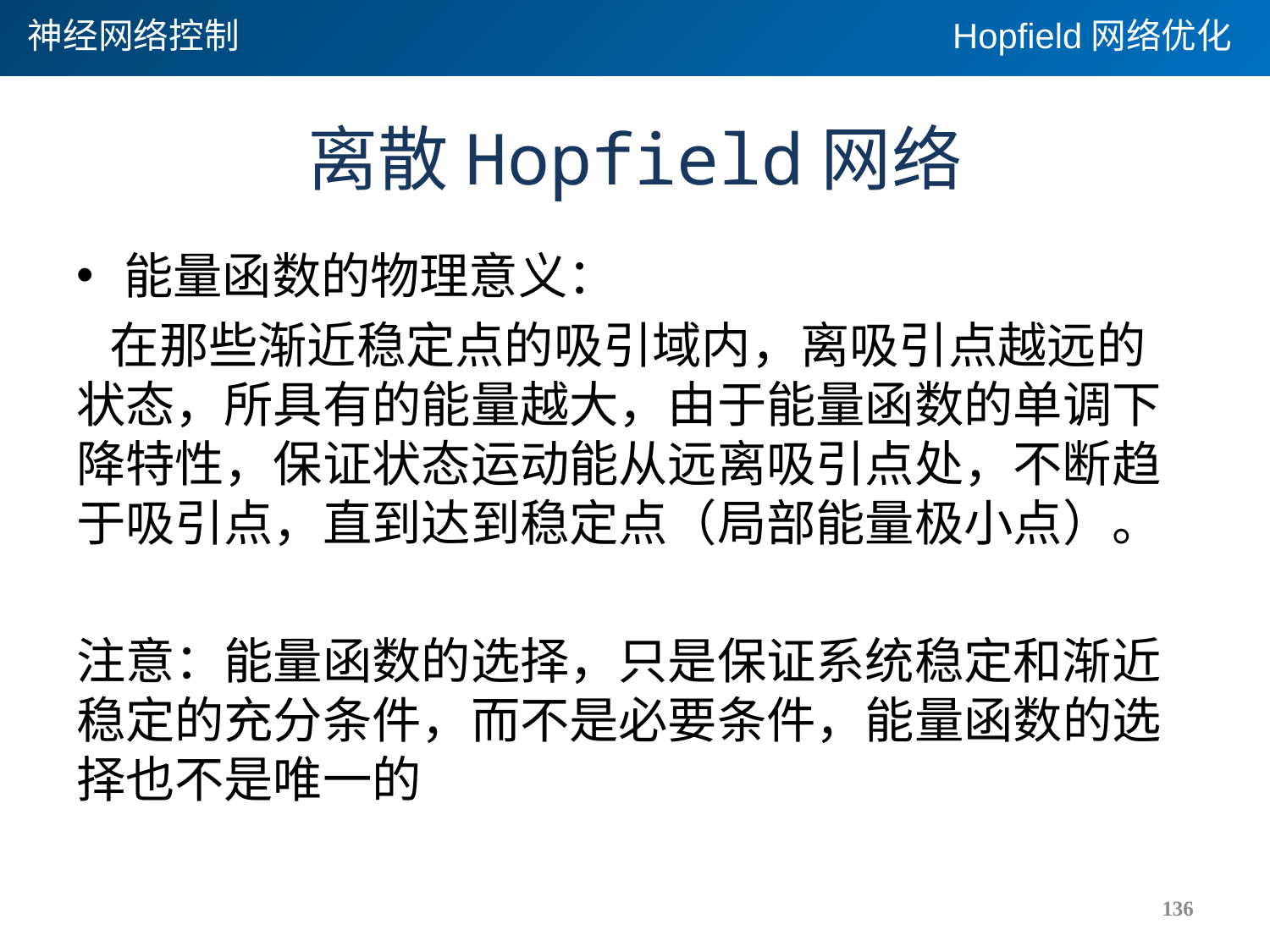

神经网络控制
Hopfield网络优化

# 离散Hopfield网络
能量函数的物理意义：
  在那些渐近稳定点的吸引域内，离吸引点越远的状态，所具有的能量越大，由于能量函数的单调下降特性，保证状态运动能从远离吸引点处，不断趋于吸引点，直到达到稳定点（局部能量极小点）。

注意：能量函数的选择，只是保证系统稳定和渐近稳定的充分条件，而不是必要条件，能量函数的选择也不是唯一的
136